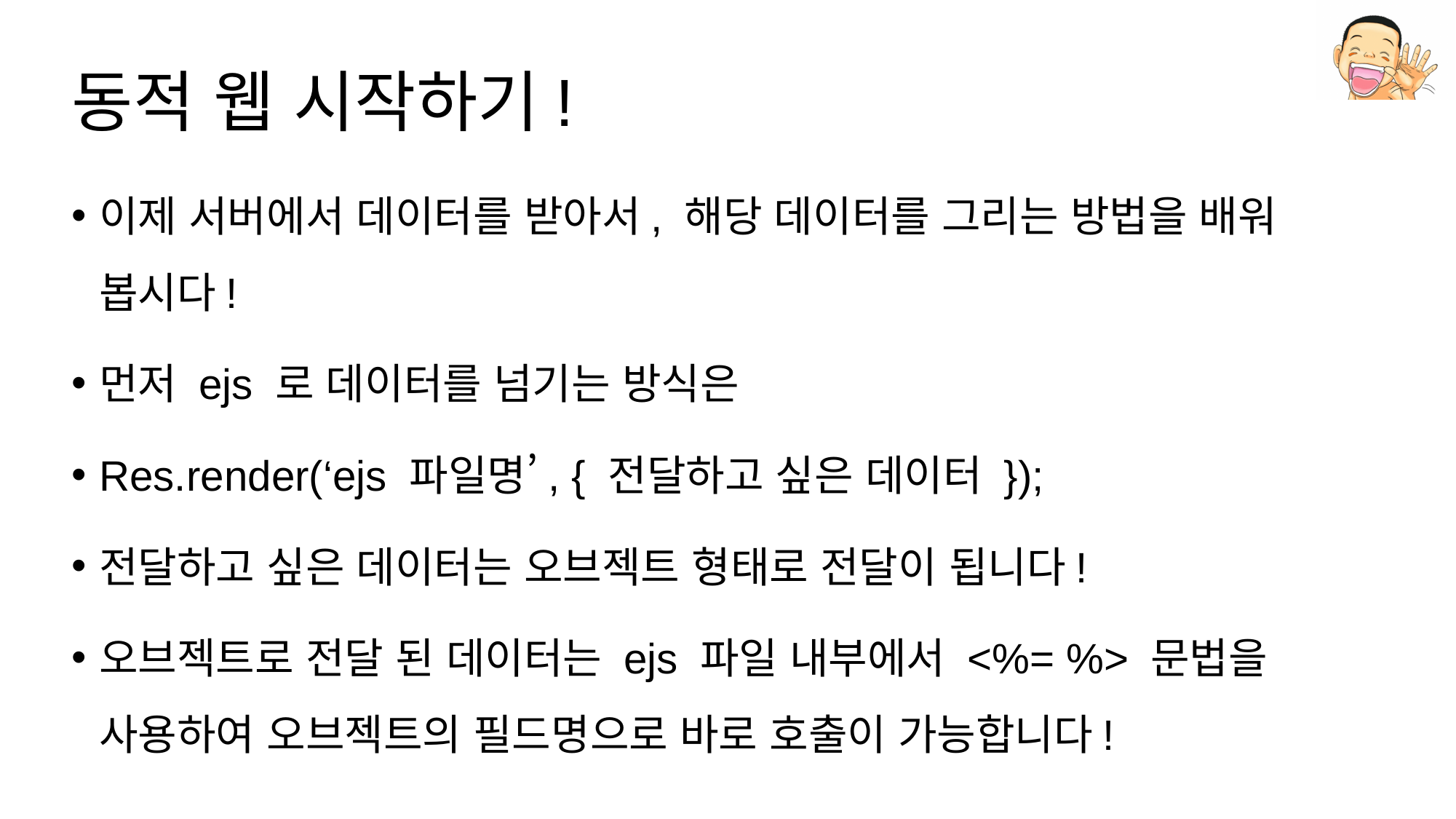

# 동적 웹 시작하기!
이제 서버에서 데이터를 받아서, 해당 데이터를 그리는 방법을 배워 봅시다!
먼저 ejs 로 데이터를 넘기는 방식은
Res.render(‘ejs 파일명’, { 전달하고 싶은 데이터 });
전달하고 싶은 데이터는 오브젝트 형태로 전달이 됩니다!
오브젝트로 전달 된 데이터는 ejs 파일 내부에서 <%= %> 문법을 사용하여 오브젝트의 필드명으로 바로 호출이 가능합니다!